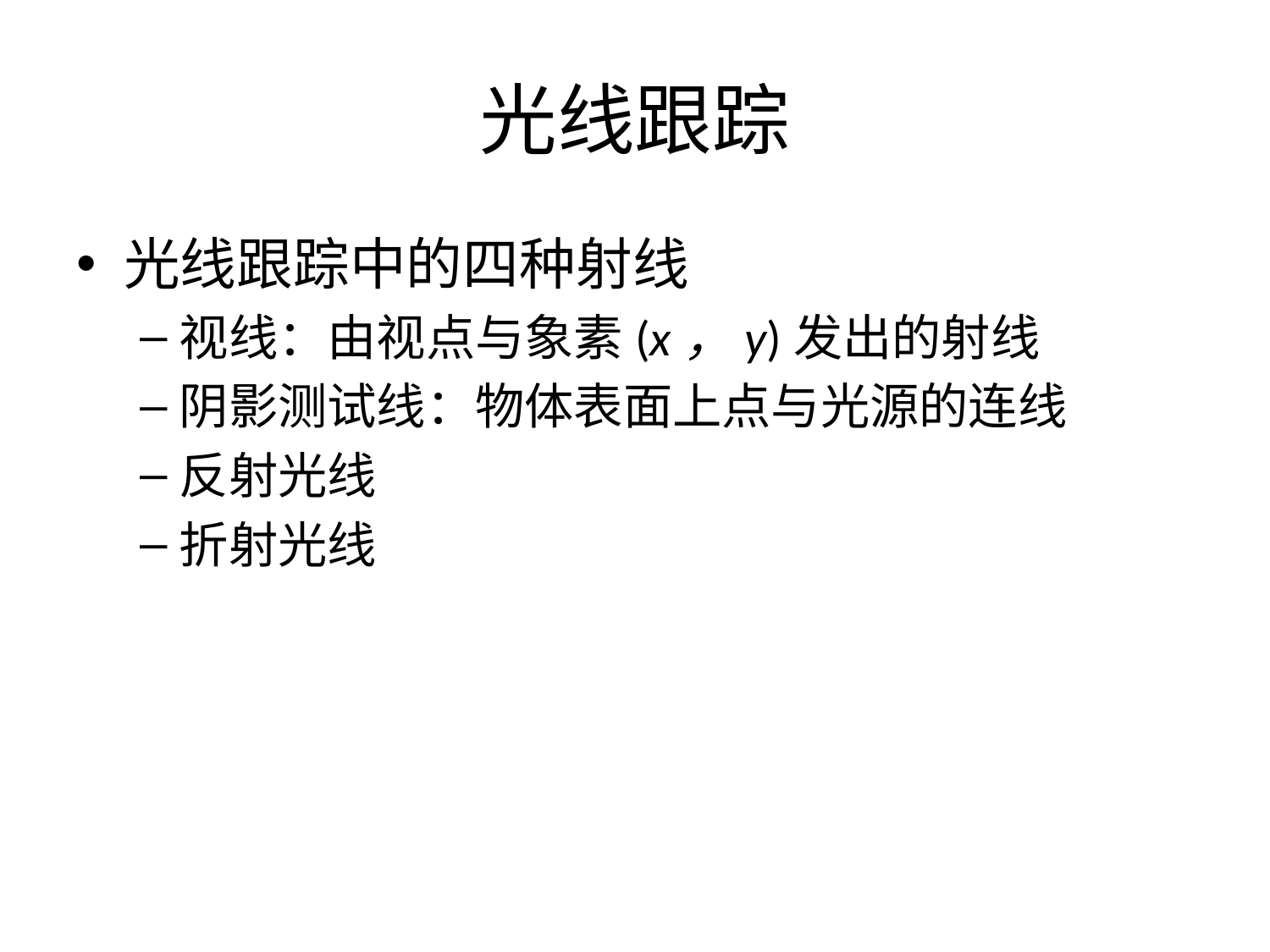

# 光线跟踪
光线跟踪中的四种射线
视线：由视点与象素(x，y)发出的射线
阴影测试线：物体表面上点与光源的连线
反射光线
折射光线